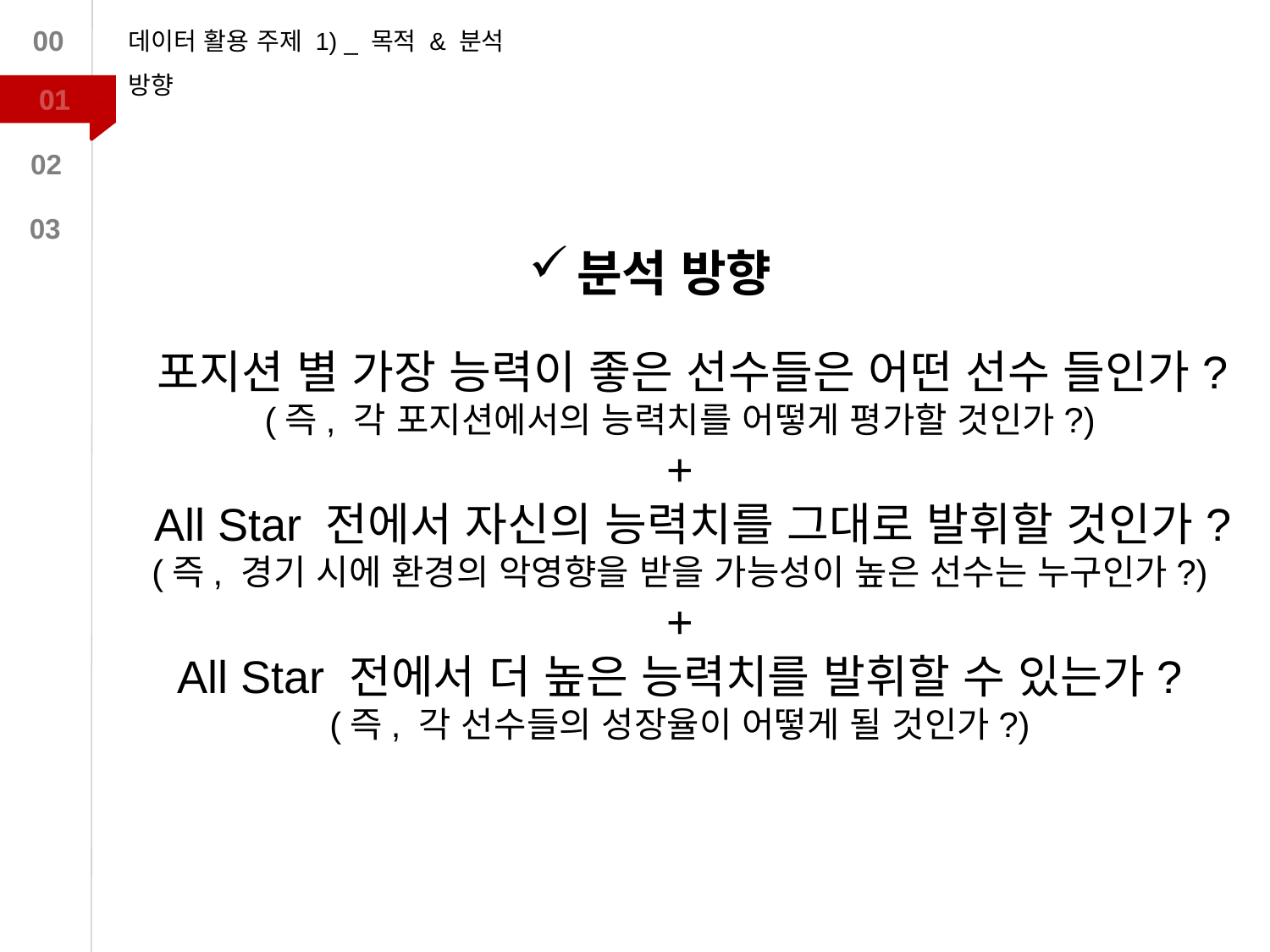

데이터 활용 주제 1) _ 목적 & 분석 방향
00
01

02
03
분석 방향
포지션 별 가장 능력이 좋은 선수들은 어떤 선수 들인가?
(즉, 각 포지션에서의 능력치를 어떻게 평가할 것인가?)
+
All Star 전에서 자신의 능력치를 그대로 발휘할 것인가?
(즉, 경기 시에 환경의 악영향을 받을 가능성이 높은 선수는 누구인가?)
+
All Star 전에서 더 높은 능력치를 발휘할 수 있는가?
(즉, 각 선수들의 성장율이 어떻게 될 것인가?)